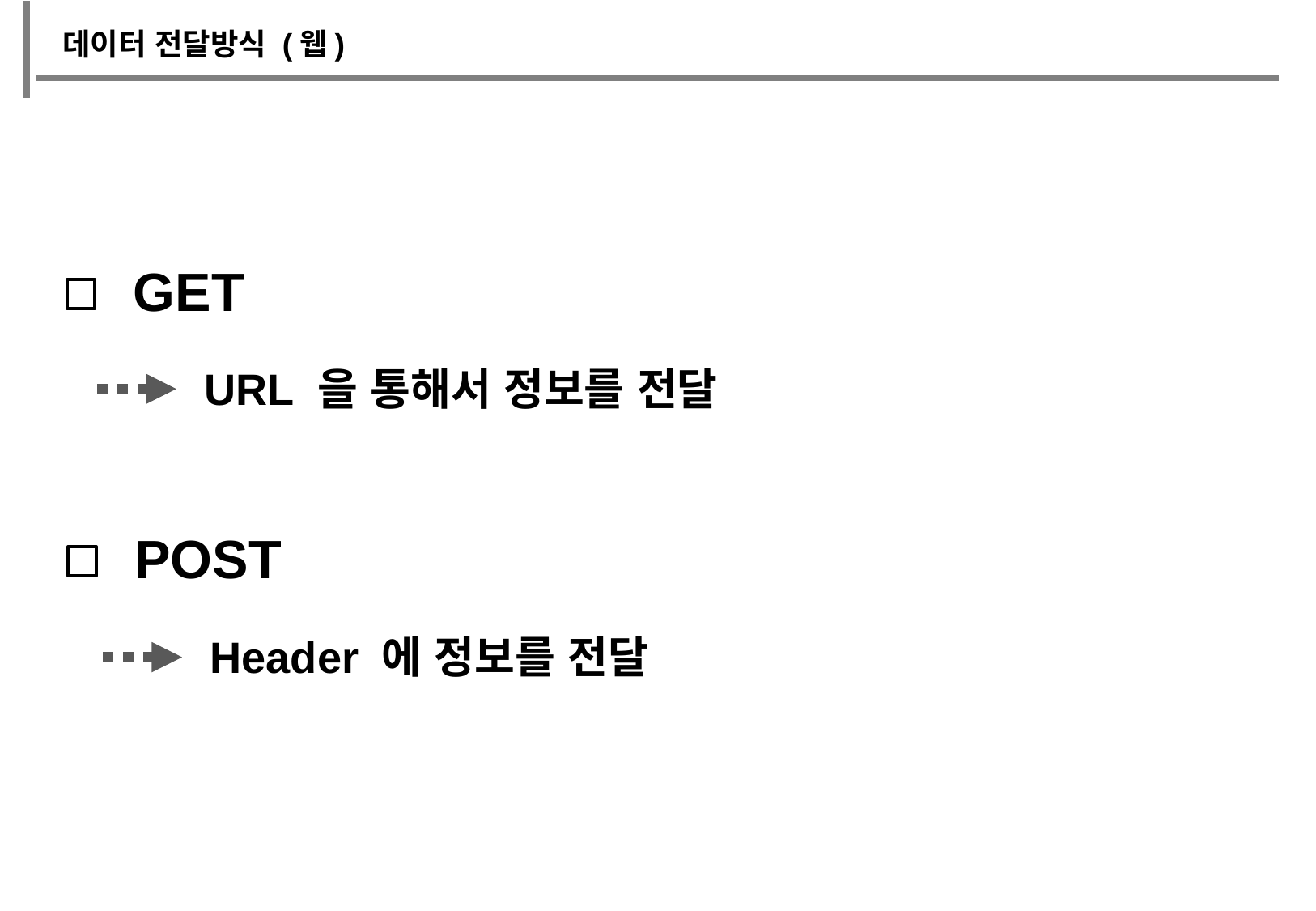

데이터 전달방식 (웹)

GET

URL 을 통해서 정보를 전달
POST

Header 에 정보를 전달